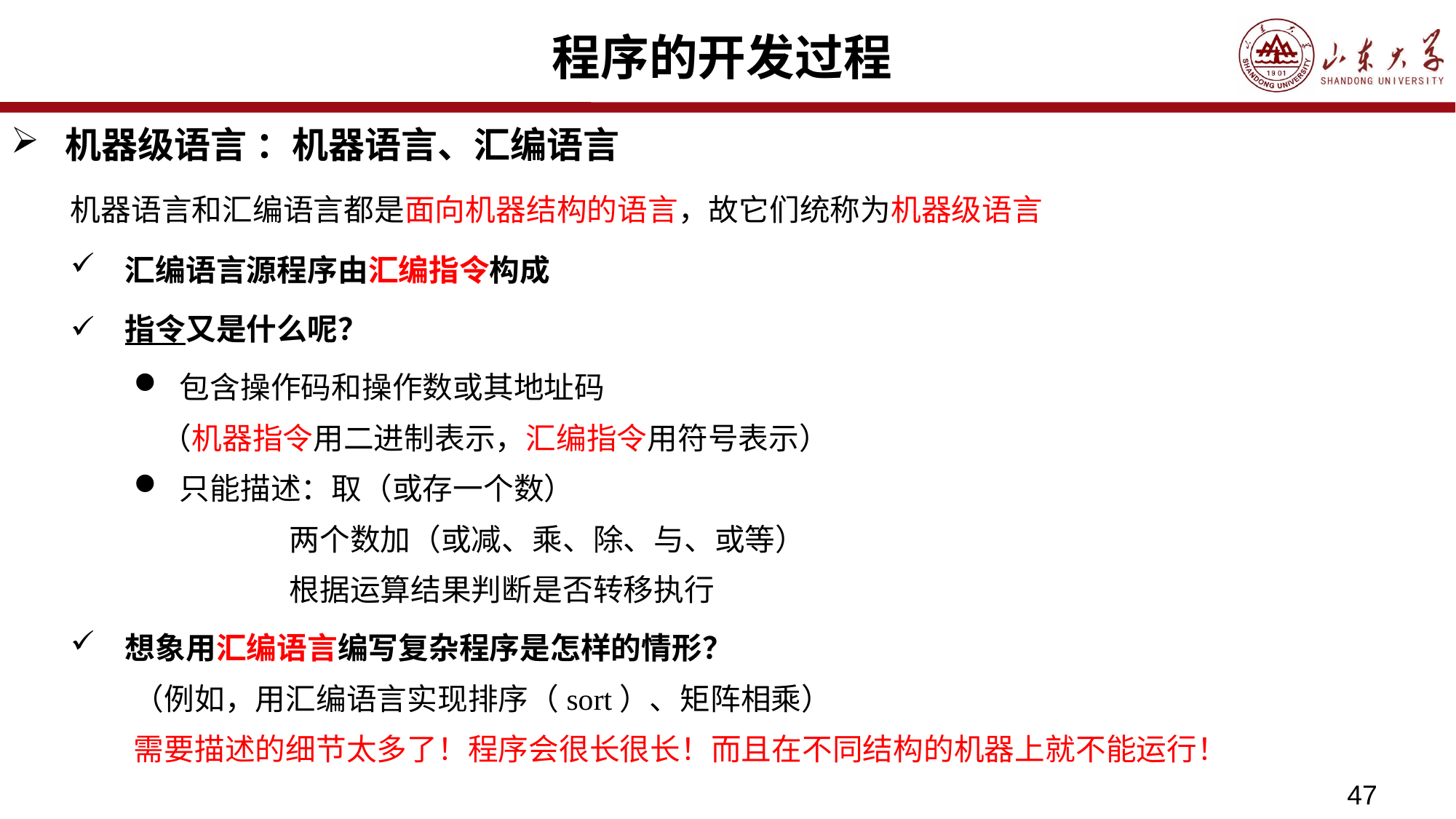

# 程序的开发过程
机器级语言 ：机器语言、汇编语言

机器语言和汇编语言都是面向机器结构的语言，故它们统称为机器级语言
汇编语言源程序由汇编指令构成
指令又是什么呢？
包含操作码和操作数或其地址码
   （机器指令用二进制表示，汇编指令用符号表示）
只能描述：取（或存一个数）
                      两个数加（或减、乘、除、与、或等）
                      根据运算结果判断是否转移执行
想象用汇编语言编写复杂程序是怎样的情形？
（例如，用汇编语言实现排序（sort）、矩阵相乘）
需要描述的细节太多了！程序会很长很长！而且在不同结构的机器上就不能运行！
47